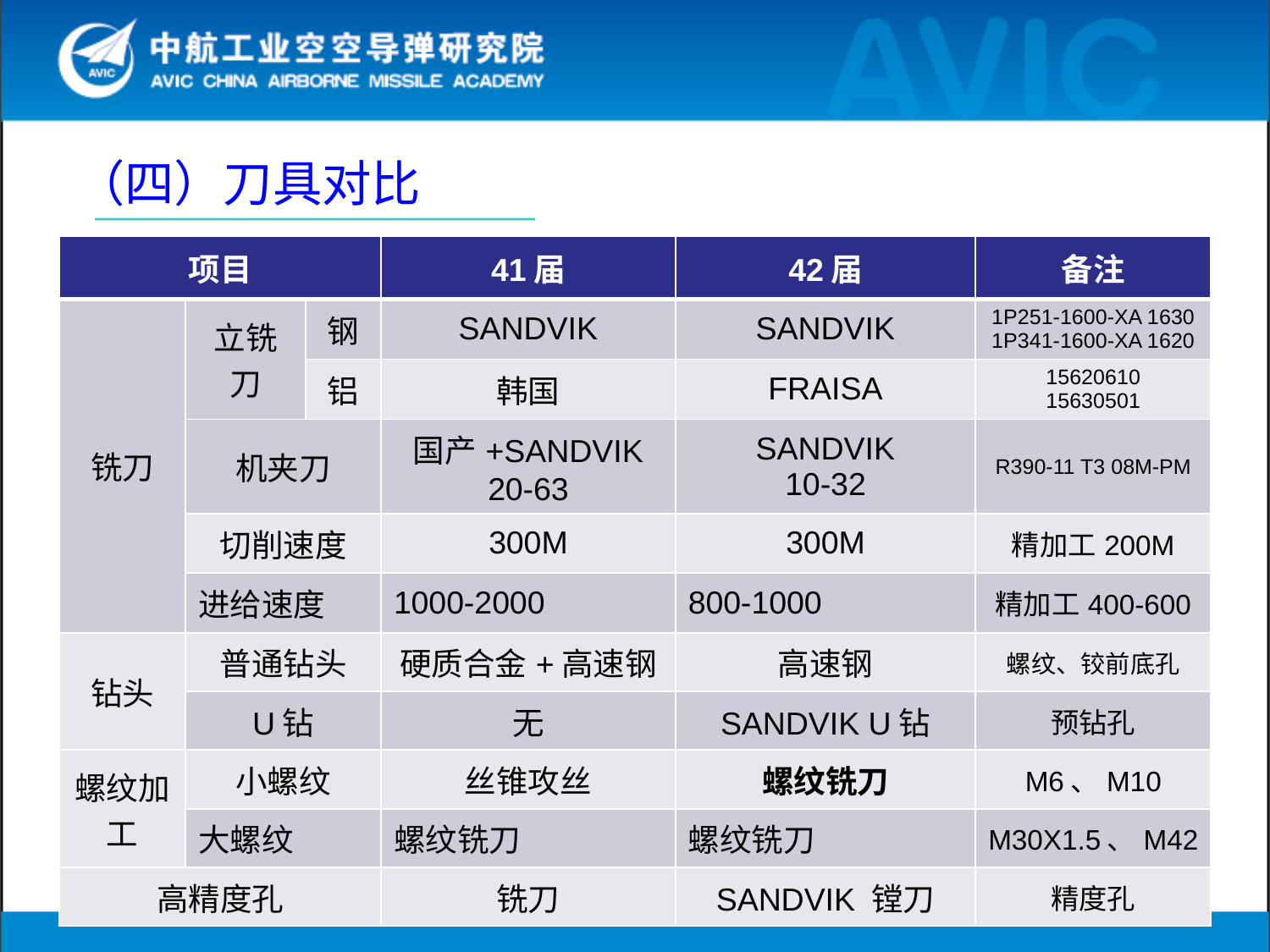

（四）刀具对比

| 项目 |  |  | 41届 | 42届 | 备注 |
| --- | --- | --- | --- | --- | --- |
| 铣刀 | 立铣刀 | 钢 | SANDVIK | SANDVIK | 1P251-1600-XA 1630 1P341-1600-XA 1620 |
|  |  | 铝 | 韩国 | FRAISA | 15620610 15630501 |
|  | 机夹刀 |  | 国产+SANDVIK 20-63 | SANDVIK 10-32 | R390-11 T3 08M-PM |
|  | 切削速度 |  | 300M | 300M | 精加工200M |
|  | 进给速度 |  | 1000-2000 | 800-1000 | 精加工400-600 |
| 钻头 | 普通钻头 |  | 硬质合金+高速钢 | 高速钢 | 螺纹、铰前底孔 |
|  | U钻 |  | 无 | SANDVIK U钻 | 预钻孔 |
| 螺纹加工 | 小螺纹 |  | 丝锥攻丝 | 螺纹铣刀 | M6、M10 |
|  | 大螺纹 |  | 螺纹铣刀 | 螺纹铣刀 | M30X1.5、M42 |
| 高精度孔 |  |  | 铣刀 | SANDVIK 镗刀 | 精度孔 |